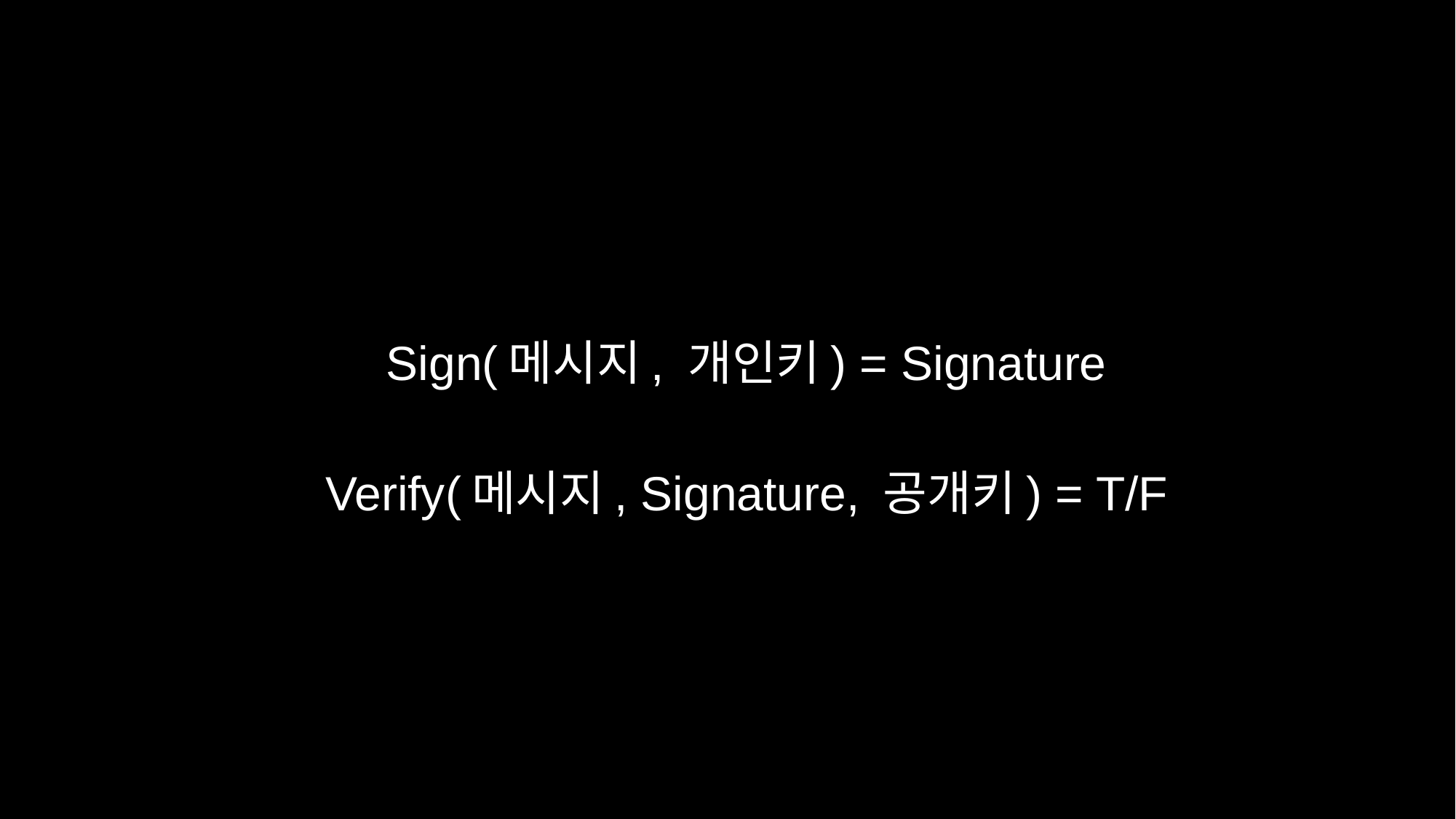

Sign(메시지, 개인키) = Signature

Verify(메시지, Signature, 공개키) = T/F